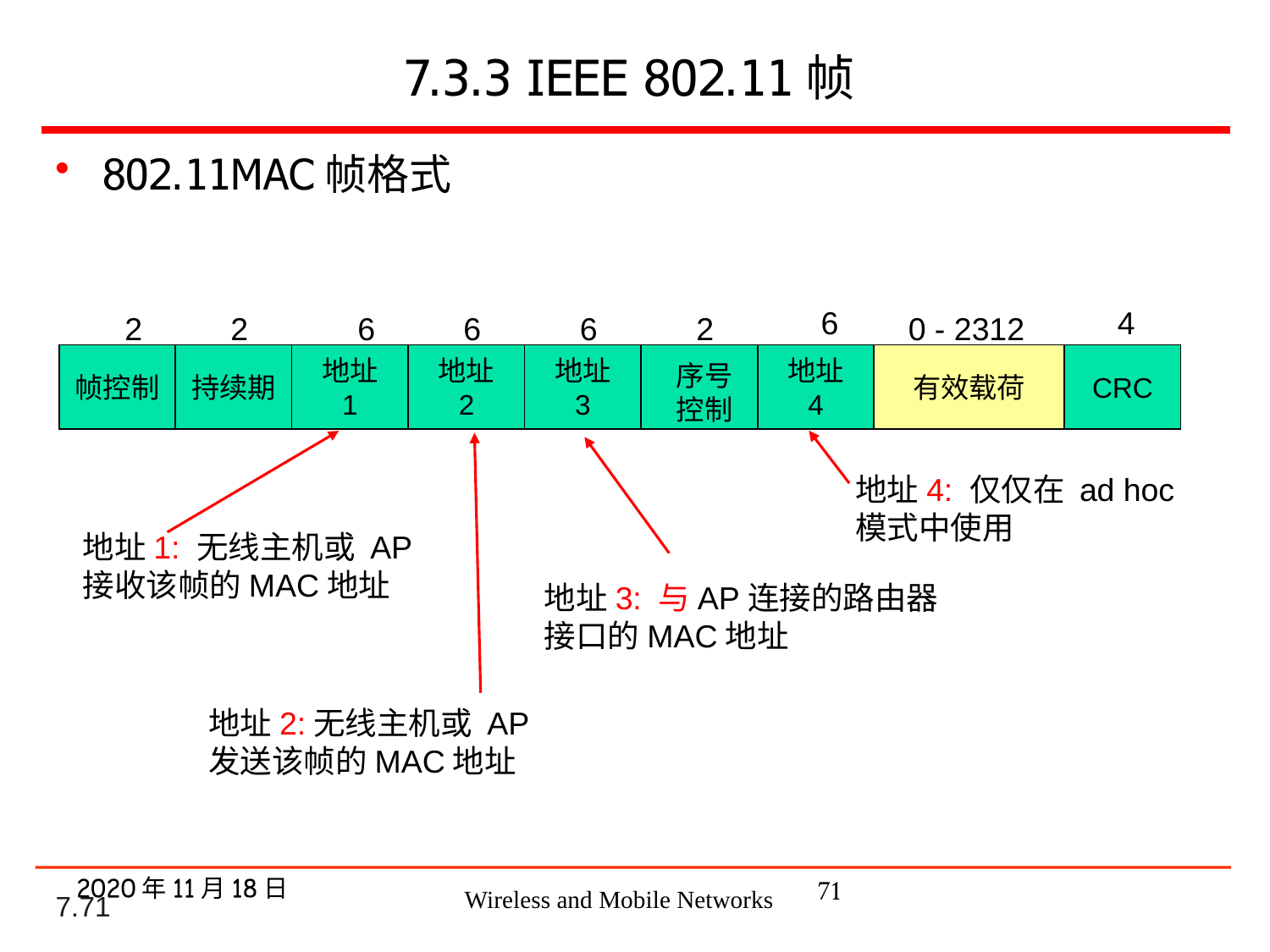

# 7.3.3 IEEE 802.11帧
802.11MAC帧格式
6
4
2
2
6
6
6
2
0 - 2312
帧控制
持续期
地址
1
地址
2
地址
3

地址
4
有效载荷
CRC
序号
控制

地址4: 仅仅在 ad hoc模式中使用
地址1: 无线主机或 AP 接收该帧的MAC地址
地址3: 与AP连接的路由器接口的MAC地址
地址2:无线主机或 AP 发送该帧的MAC地址
71
2020年11月18日